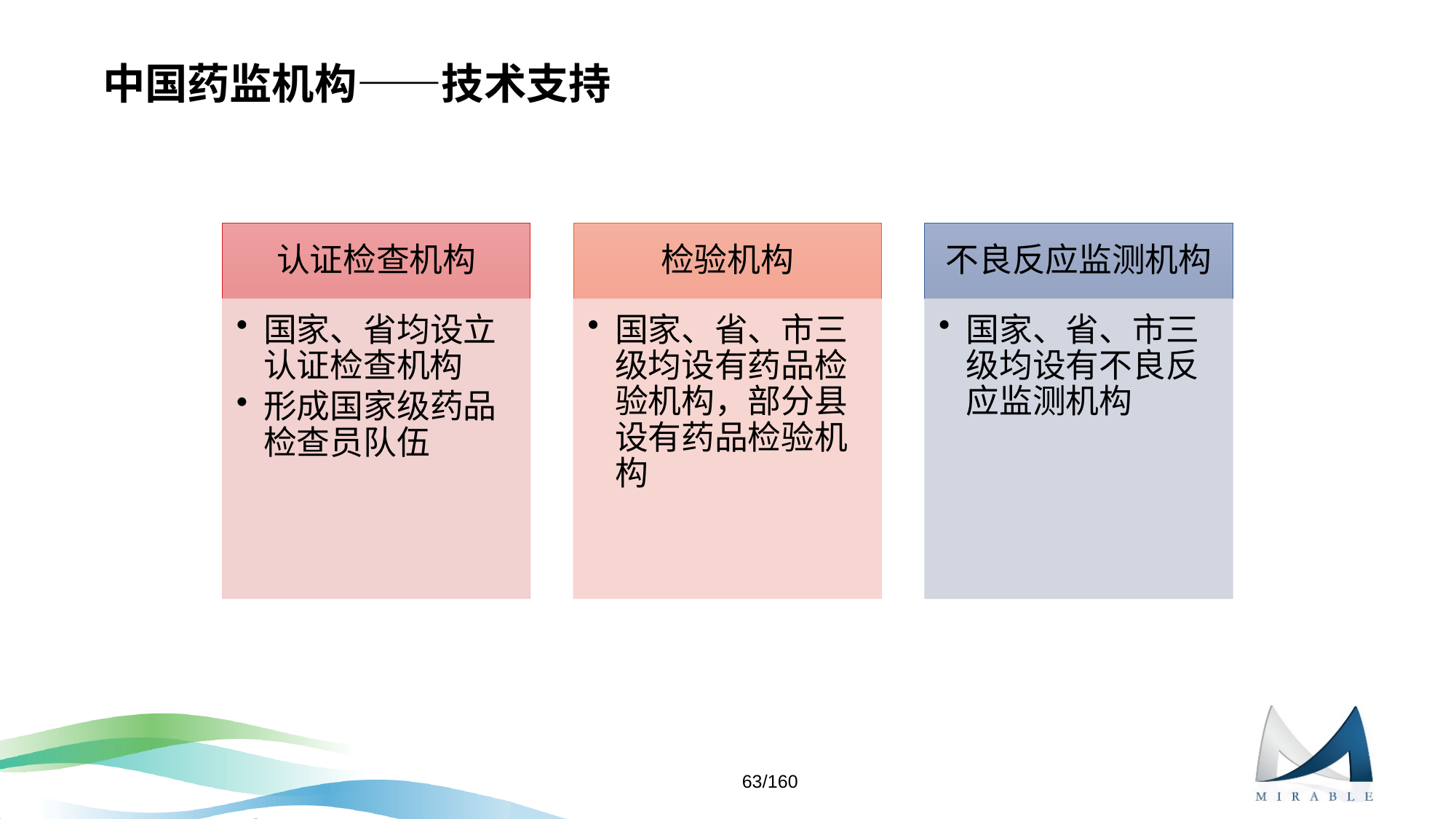

# 中国药监机构——技术支持
认证检查机构
国家、省均设立认证检查机构
形成国家级药品检查员队伍
检验机构
国家、省、市三级均设有药品检验机构，部分县设有药品检验机构
不良反应监测机构
国家、省、市三级均设有不良反应监测机构

63/160